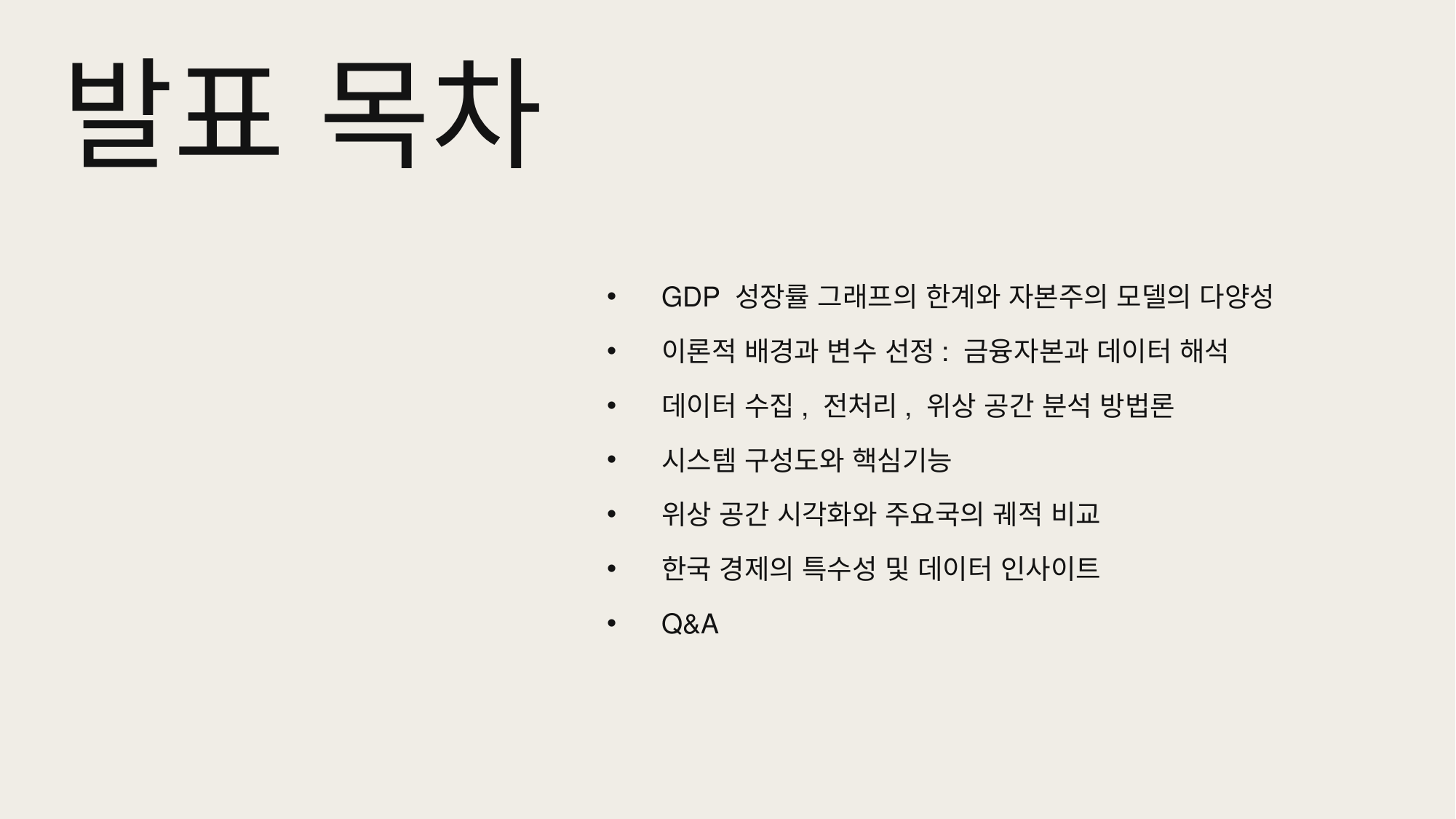

# 발표 목차
GDP 성장률 그래프의 한계와 자본주의 모델의 다양성
이론적 배경과 변수 선정: 금융자본과 데이터 해석
데이터 수집, 전처리, 위상 공간 분석 방법론
시스템 구성도와 핵심기능
위상 공간 시각화와 주요국의 궤적 비교
한국 경제의 특수성 및 데이터 인사이트
Q&A